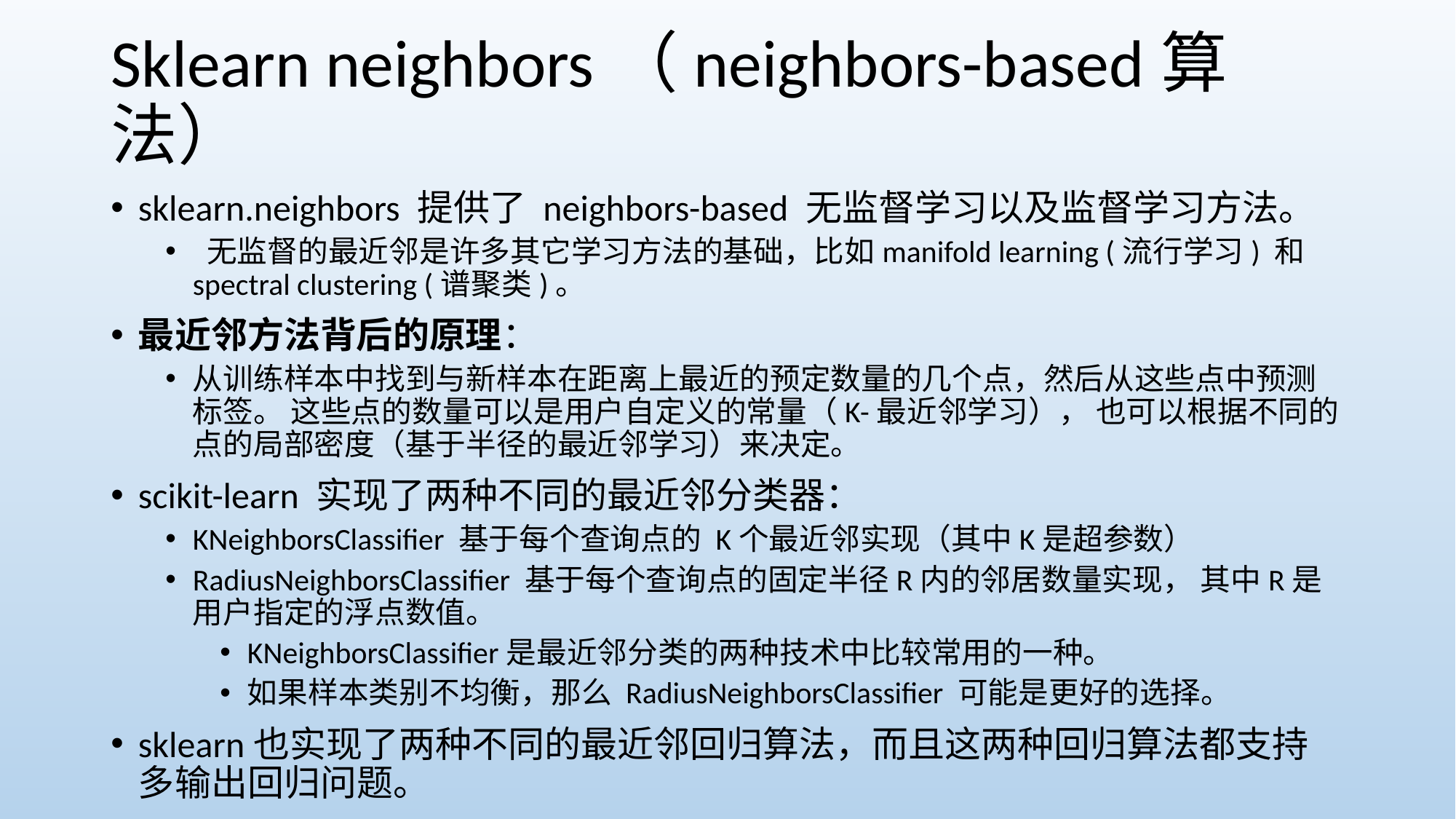

# Sklearn neighbors（neighbors-based算法）
sklearn.neighbors 提供了 neighbors-based 无监督学习以及监督学习方法。
 无监督的最近邻是许多其它学习方法的基础，比如manifold learning (流行学习) 和 spectral clustering (谱聚类)。
最近邻方法背后的原理：
从训练样本中找到与新样本在距离上最近的预定数量的几个点，然后从这些点中预测标签。 这些点的数量可以是用户自定义的常量（K-最近邻学习）， 也可以根据不同的点的局部密度（基于半径的最近邻学习）来决定。
scikit-learn 实现了两种不同的最近邻分类器：
KNeighborsClassifier 基于每个查询点的 K个最近邻实现（其中K是超参数）
RadiusNeighborsClassifier 基于每个查询点的固定半径R内的邻居数量实现， 其中R是用户指定的浮点数值。
KNeighborsClassifier是最近邻分类的两种技术中比较常用的一种。
如果样本类别不均衡，那么 RadiusNeighborsClassifier 可能是更好的选择。
sklearn也实现了两种不同的最近邻回归算法，而且这两种回归算法都支持多输出回归问题。